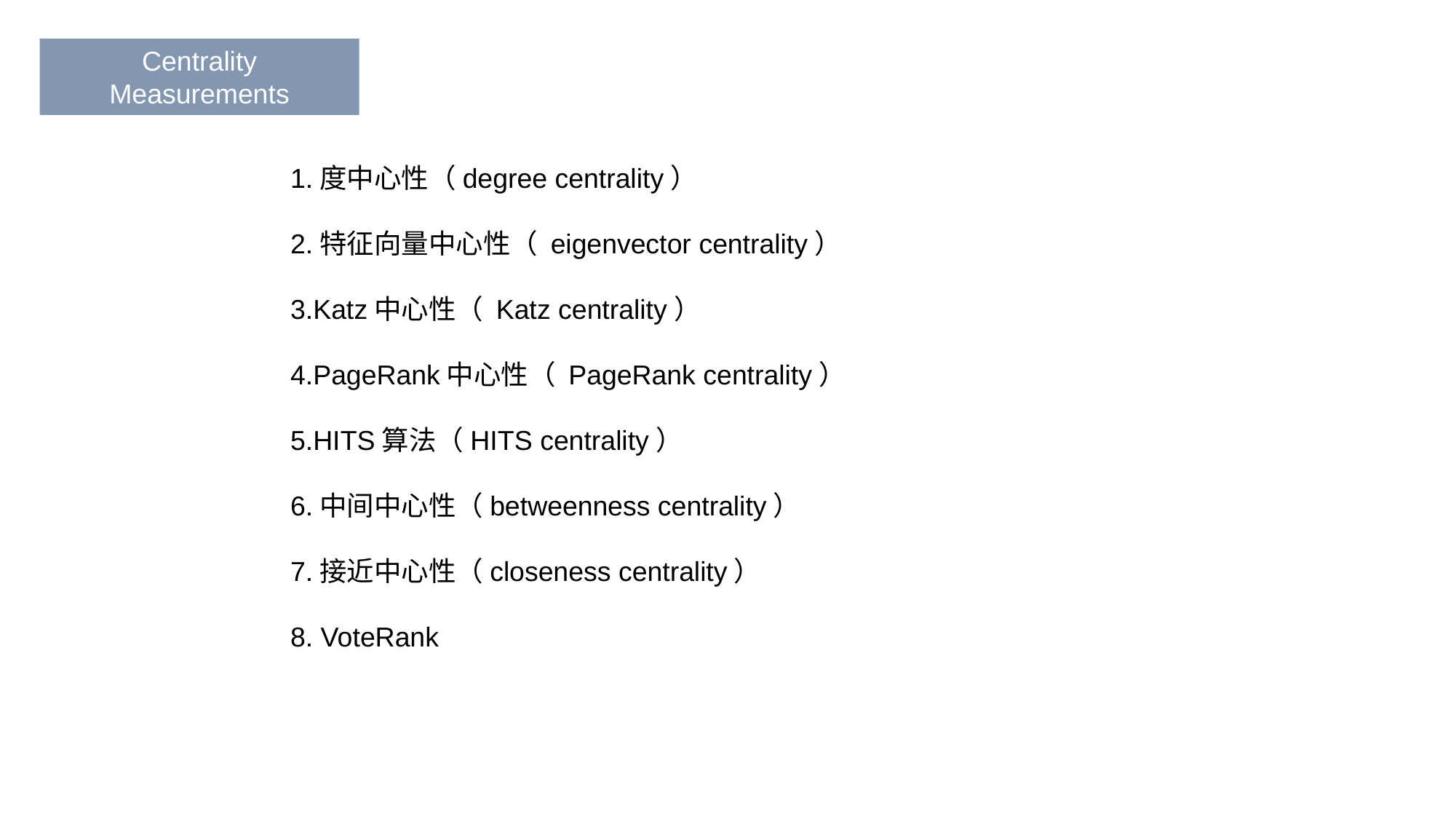

Centrality Measurements
1.度中心性（degree centrality）

2.特征向量中心性（ eigenvector centrality）

3.Katz中心性（ Katz centrality）

4.PageRank中心性（ PageRank centrality）

5.HITS算法（HITS centrality）

6.中间中心性（betweenness centrality）

7.接近中心性（closeness centrality）

8. VoteRank